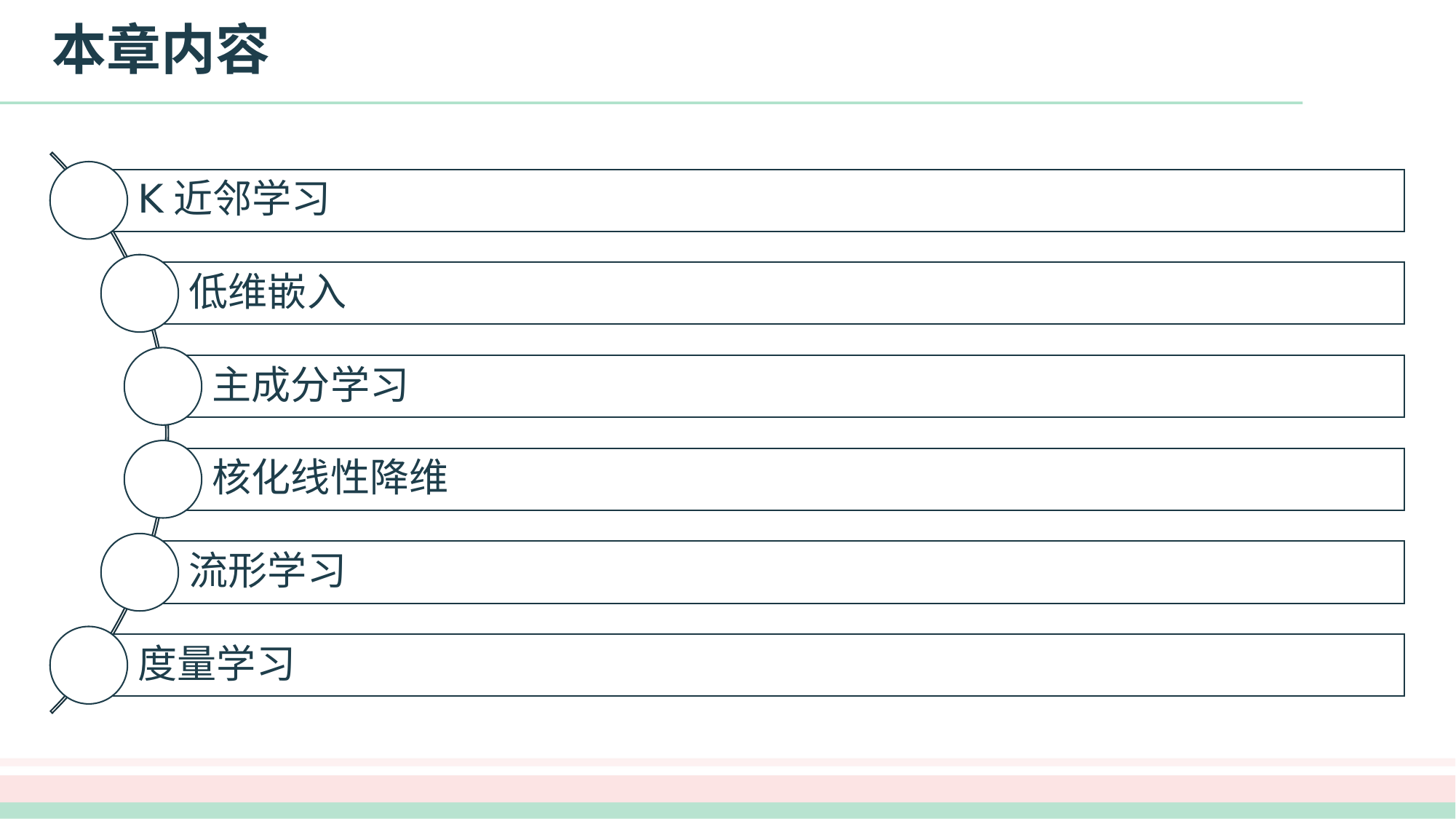

# 本章内容
K近邻学习
低维嵌入
主成分学习
核化线性降维
流形学习
度量学习